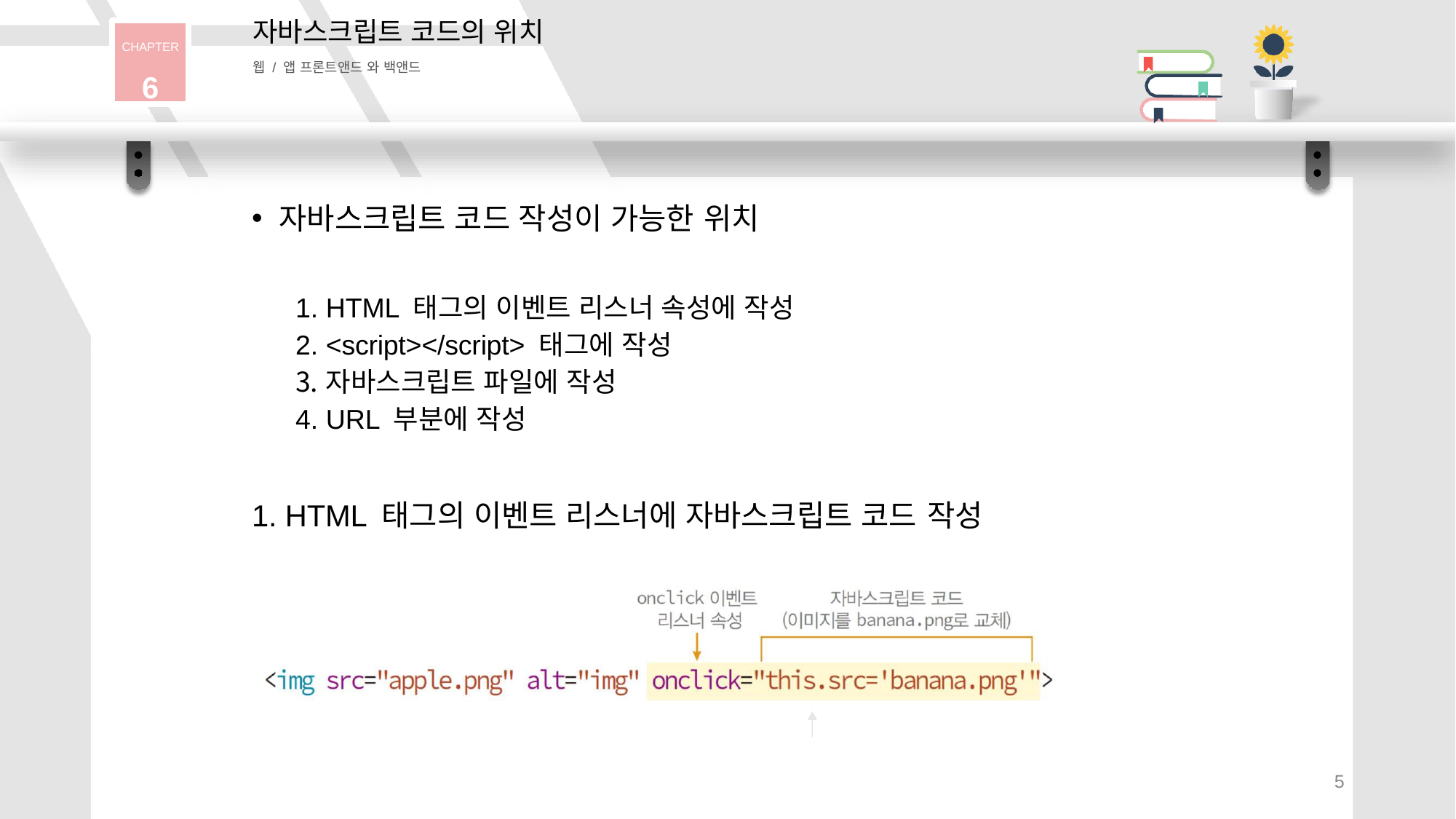

자바스크립트 코드의 위치
웹 / 앱 프론트앤드 와 백앤드

CHAPTER

6

자바스크립트 코드 작성이 가능한 위치

HTML 태그의 이벤트 리스너 속성에 작성
<script></script> 태그에 작성
자바스크립트 파일에 작성
URL 부분에 작성

1. HTML 태그의 이벤트 리스너에 자바스크립트 코드 작성

5